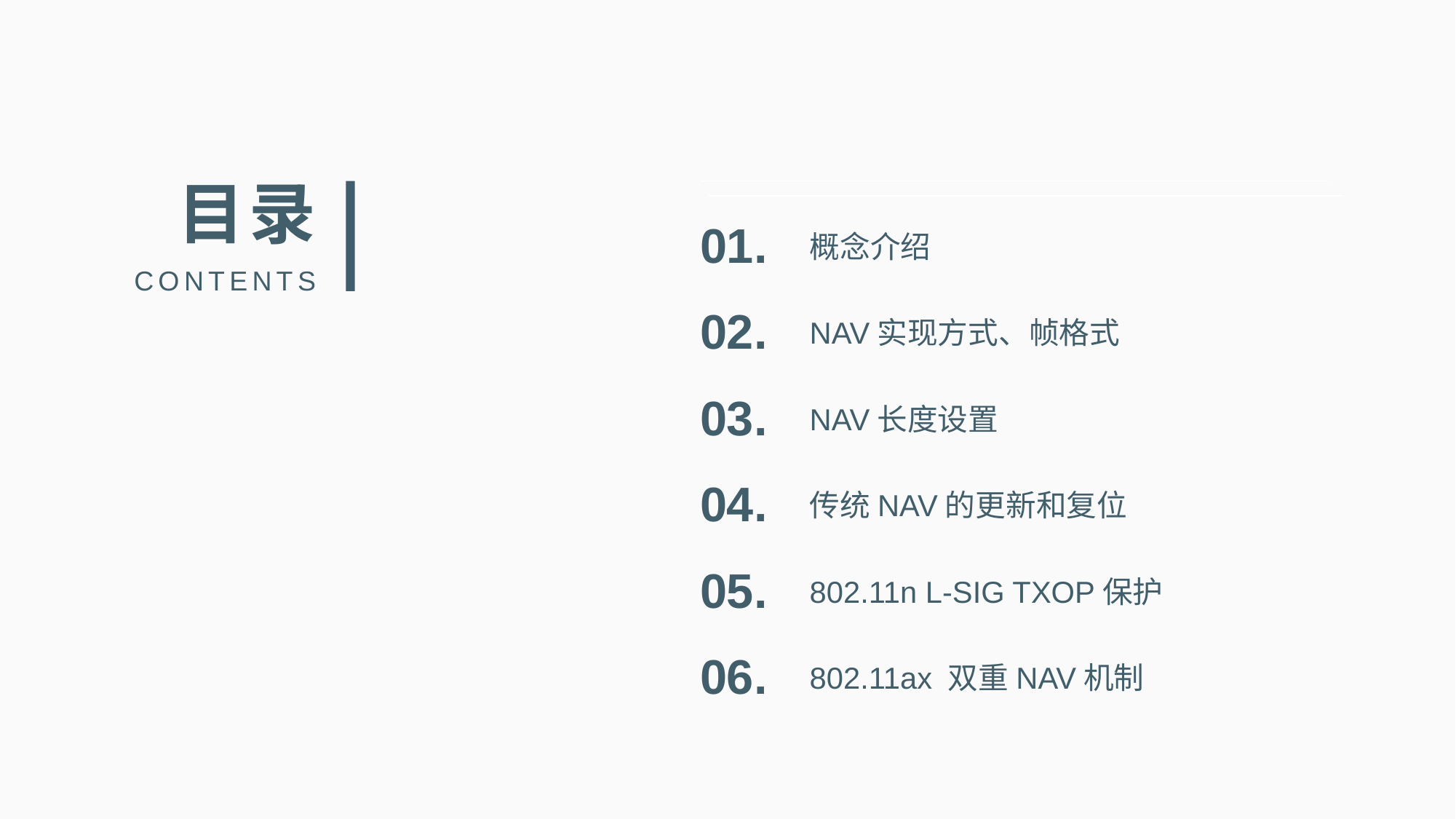

目录

01.
概念介绍
CONTENTS
02.
NAV实现方式、帧格式
03.
NAV长度设置
04.
传统NAV的更新和复位
05.
802.11n L-SIG TXOP保护
802.11ax 双重NAV机制
06.